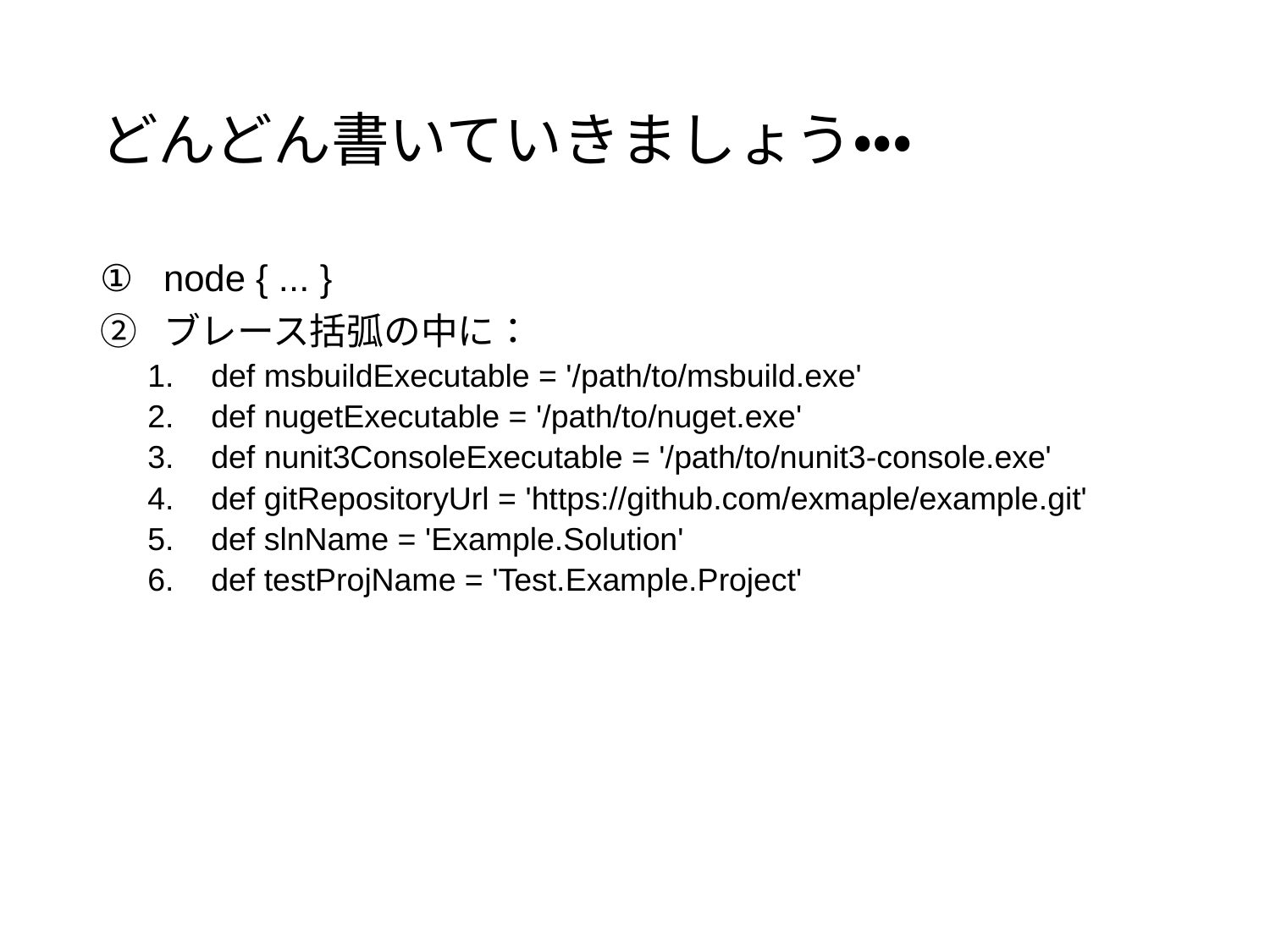

# どんどん書いていきましょう・・・
node { ... }
ブレース括弧の中に：
def msbuildExecutable = '/path/to/msbuild.exe'
def nugetExecutable = '/path/to/nuget.exe'
def nunit3ConsoleExecutable = '/path/to/nunit3-console.exe'
def gitRepositoryUrl = 'https://github.com/exmaple/example.git'
def slnName = 'Example.Solution'
def testProjName = 'Test.Example.Project'